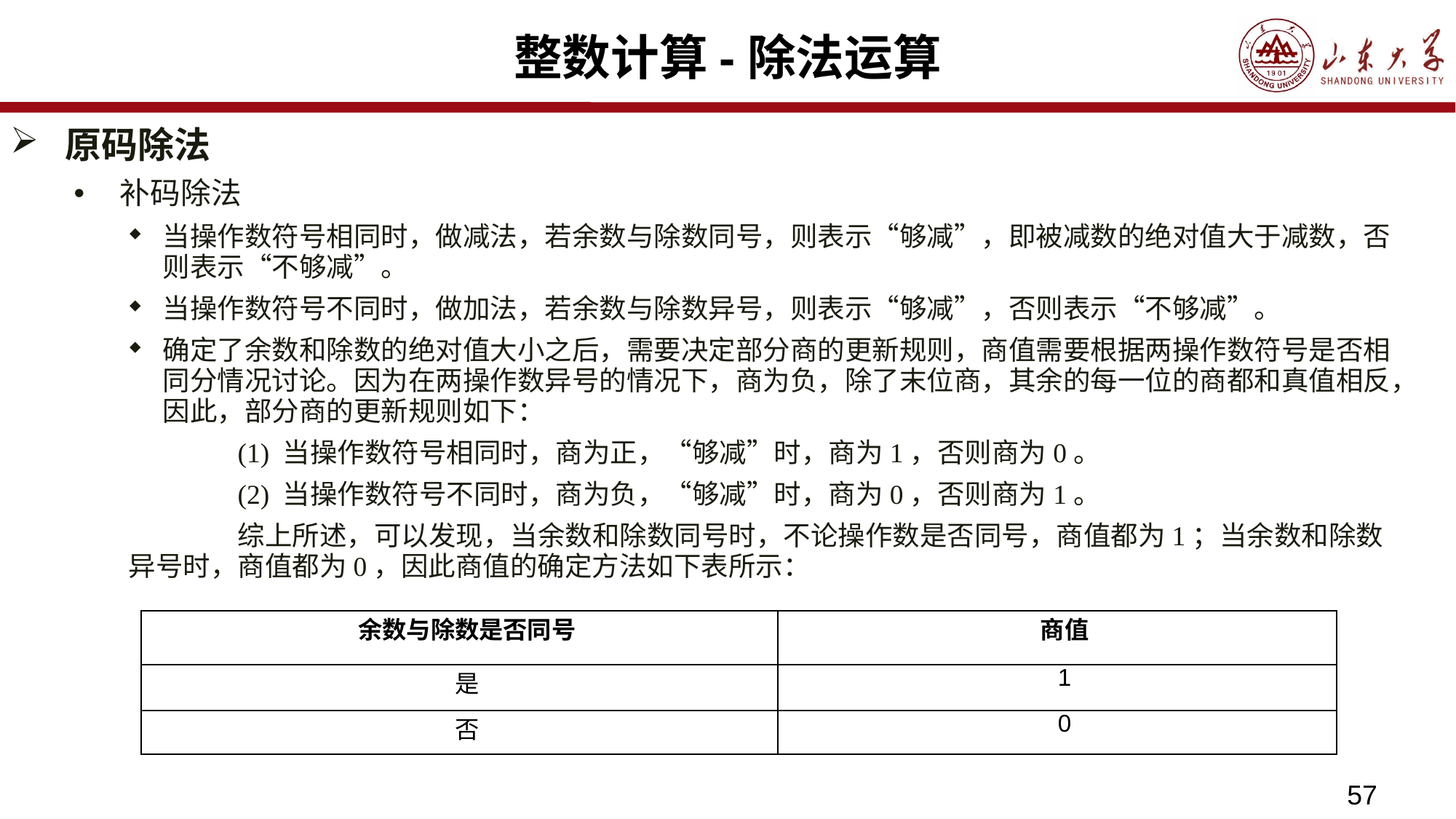

# 整数计算-除法运算
原码除法
补码除法
当操作数符号相同时，做减法，若余数与除数同号，则表示“够减”，即被减数的绝对值大于减数，否则表示“不够减”。
当操作数符号不同时，做加法，若余数与除数异号，则表示“够减”，否则表示“不够减”。
确定了余数和除数的绝对值大小之后，需要决定部分商的更新规则，商值需要根据两操作数符号是否相同分情况讨论。因为在两操作数异号的情况下，商为负，除了末位商，其余的每一位的商都和真值相反，因此，部分商的更新规则如下：
	(1) 当操作数符号相同时，商为正，“够减”时，商为1，否则商为0。
	(2) 当操作数符号不同时，商为负，“够减”时，商为0，否则商为1。
	综上所述，可以发现，当余数和除数同号时，不论操作数是否同号，商值都为1；当余数和除数异号时，商值都为0，因此商值的确定方法如下表所示：

| 余数与除数是否同号 | 商值 |
| --- | --- |
| 是 | 1 |
| 否 | 0 |
57